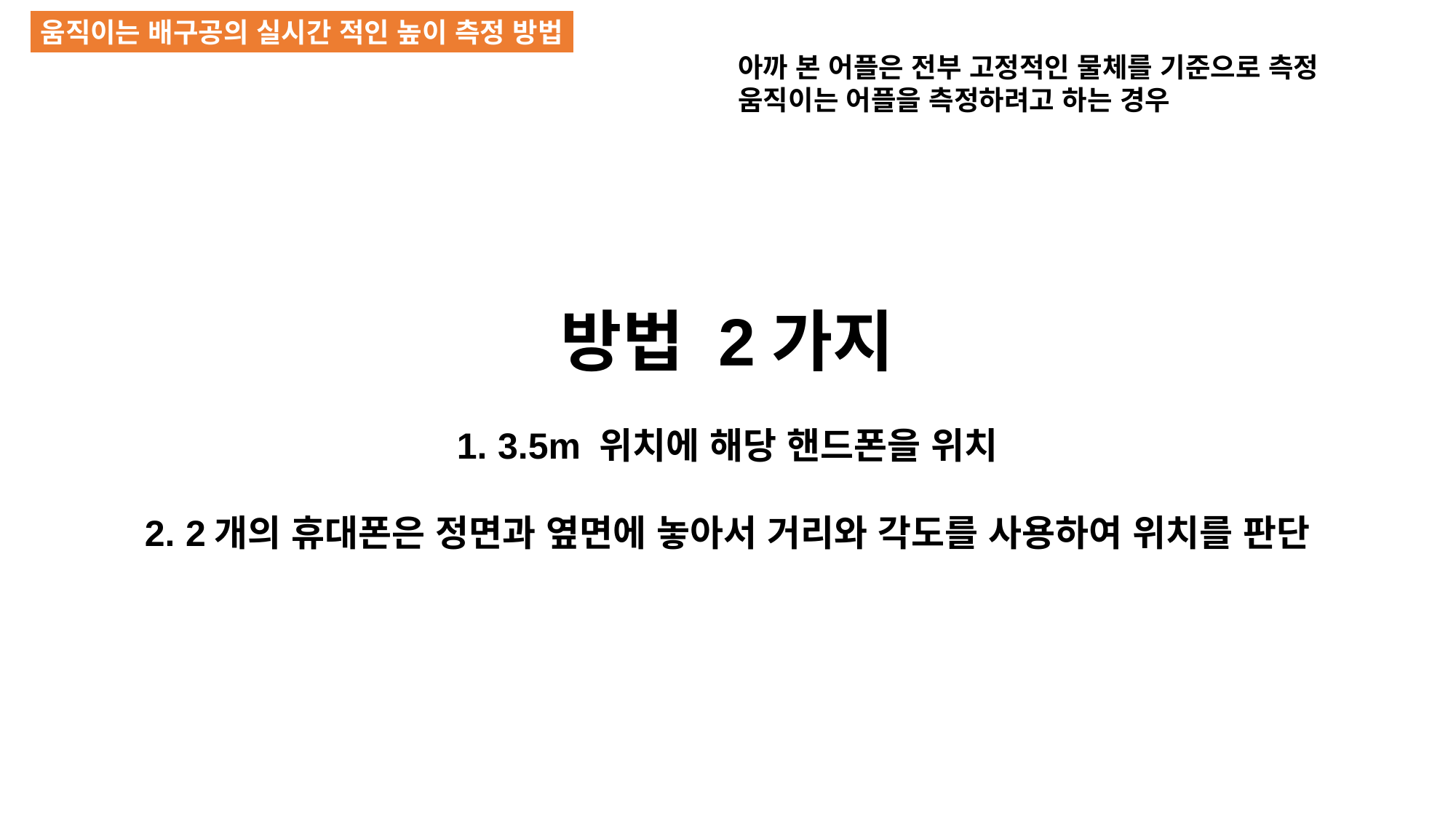

움직이는 배구공의 실시간 적인 높이 측정 방법
아까 본 어플은 전부 고정적인 물체를 기준으로 측정 움직이는 어플을 측정하려고 하는 경우
방법 2가지

3.5m 위치에 해당 핸드폰을 위치

2개의 휴대폰은 정면과 옆면에 놓아서 거리와 각도를 사용하여 위치를 판단